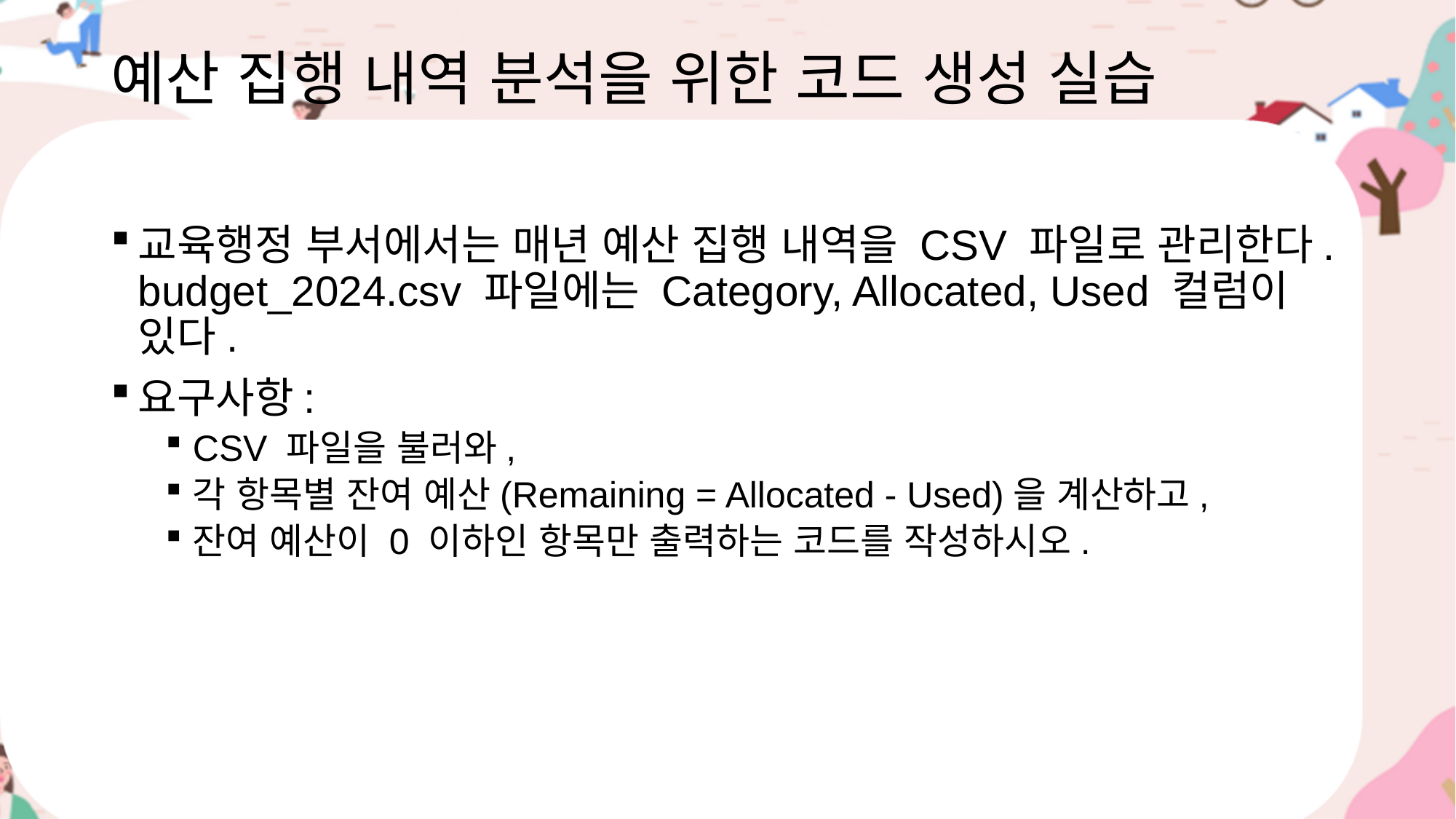

# 예산 집행 내역 분석을 위한 코드 생성 실습
교육행정 부서에서는 매년 예산 집행 내역을 CSV 파일로 관리한다.
budget_2024.csv 파일에는 Category, Allocated, Used 컬럼이 있다.
요구사항:
CSV 파일을 불러와,
각 항목별 잔여 예산(Remaining = Allocated - Used)을 계산하고,
잔여 예산이 0 이하인 항목만 출력하는 코드를 작성하시오.